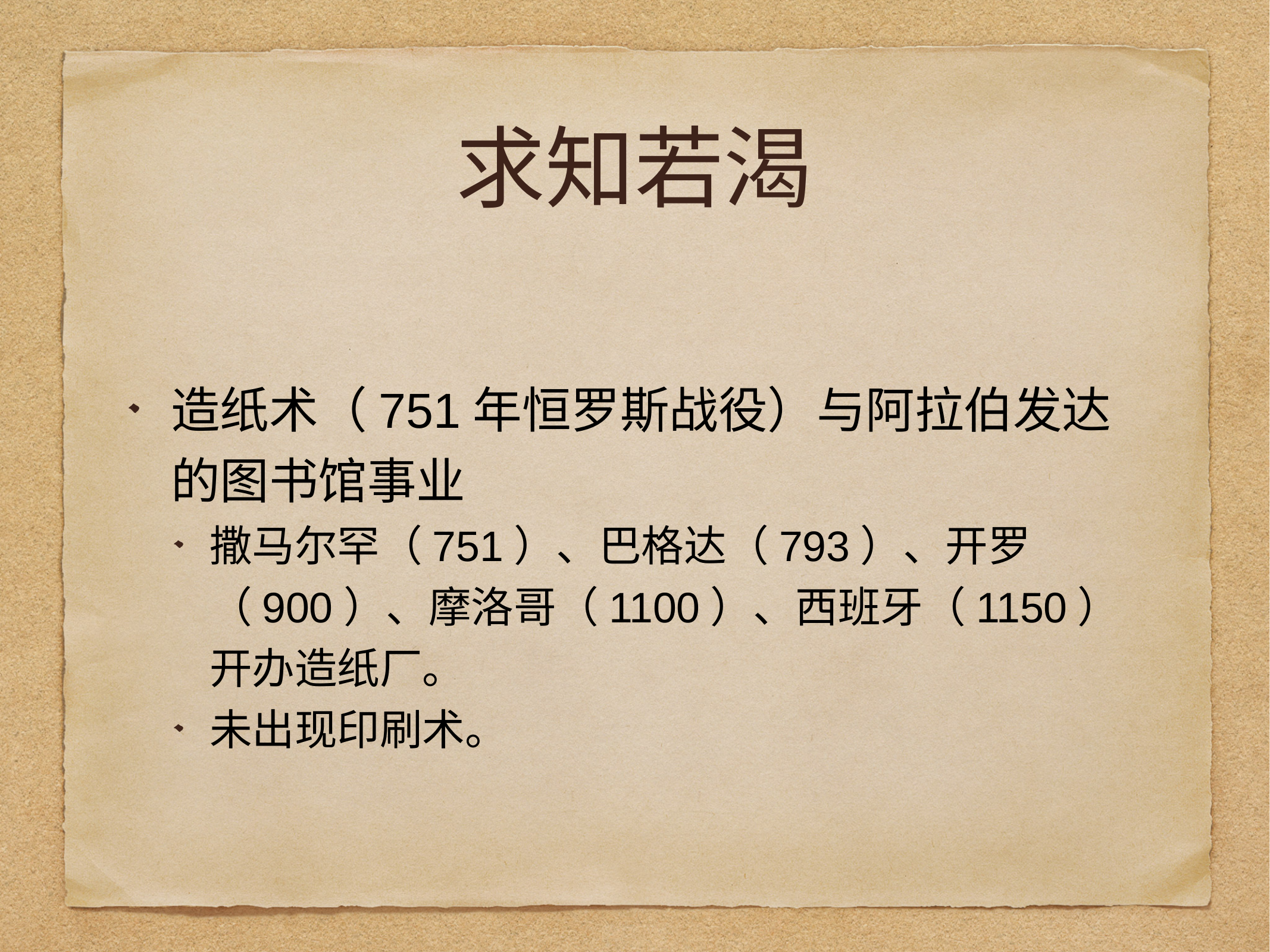

# 求知若渴
造纸术（751年恒罗斯战役）与阿拉伯发达的图书馆事业
撒马尔罕（751）、巴格达（793）、开罗（900）、摩洛哥（1100）、西班牙（1150）开办造纸厂。
未出现印刷术。